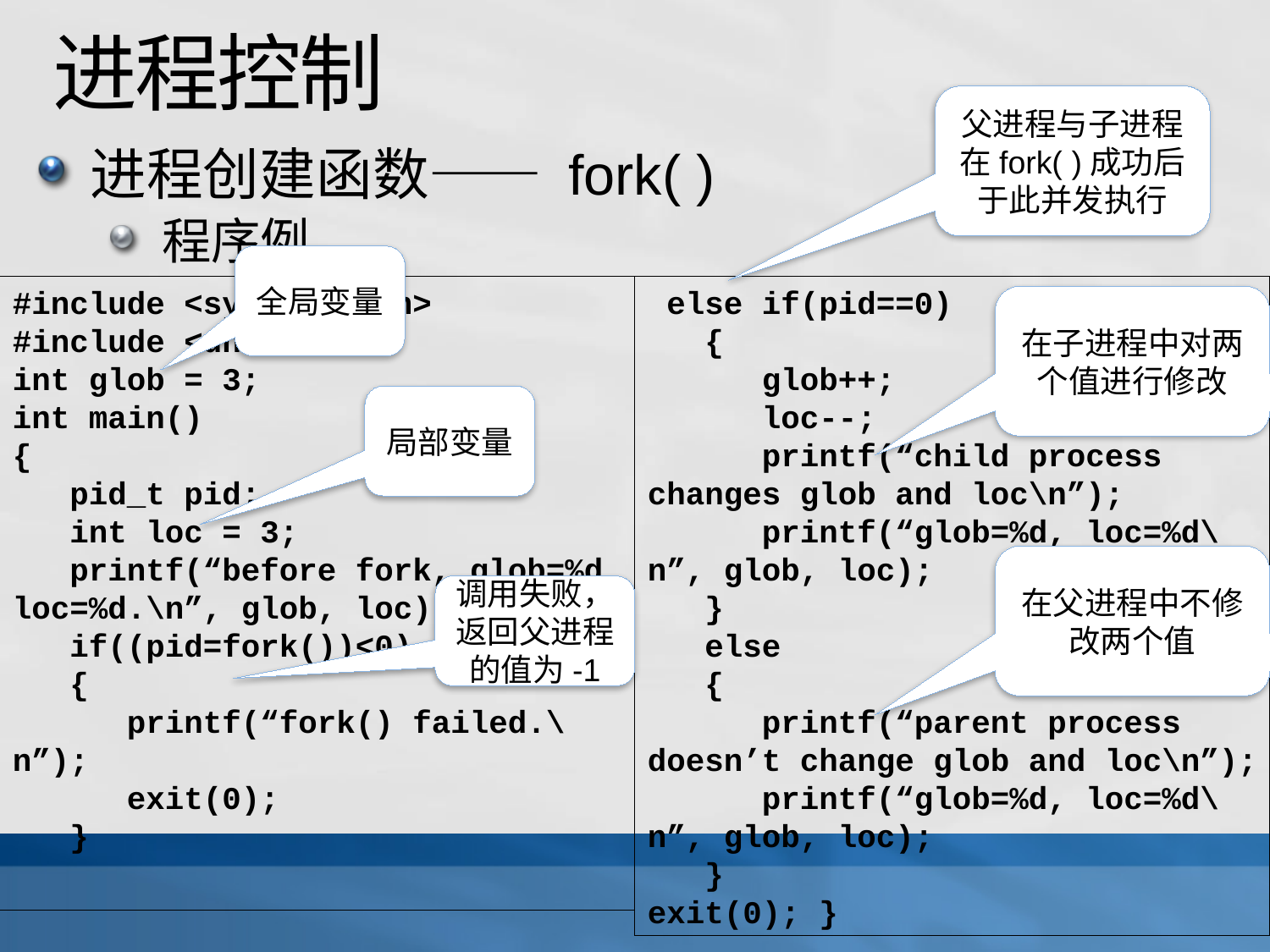

# 进程控制
父进程与子进程在fork( )成功后于此并发执行
全局变量
在子进程中对两个值进行修改
局部变量
在父进程中不修改两个值
调用失败，返回父进程的值为-1
进程创建函数—— fork( )
程序例
#include <sys/types.h>
#include <unistd.h>
int glob = 3;
int main()
{
   pid_t pid;
   int loc = 3;
   printf(“before fork, glob=%d, loc=%d.\n”, glob, loc);
   if((pid=fork())<0)
   {
      printf(“fork() failed.\n”);
      exit(0);
   }

 else if(pid==0)
   {
      glob++;
      loc--;
      printf(“child process changes glob and loc\n”);
      printf(“glob=%d, loc=%d\n”, glob, loc);
   }
   else
   {
      printf(“parent process doesn’t change glob and loc\n”);
      printf(“glob=%d, loc=%d\n”, glob, loc);
   }
exit(0); }